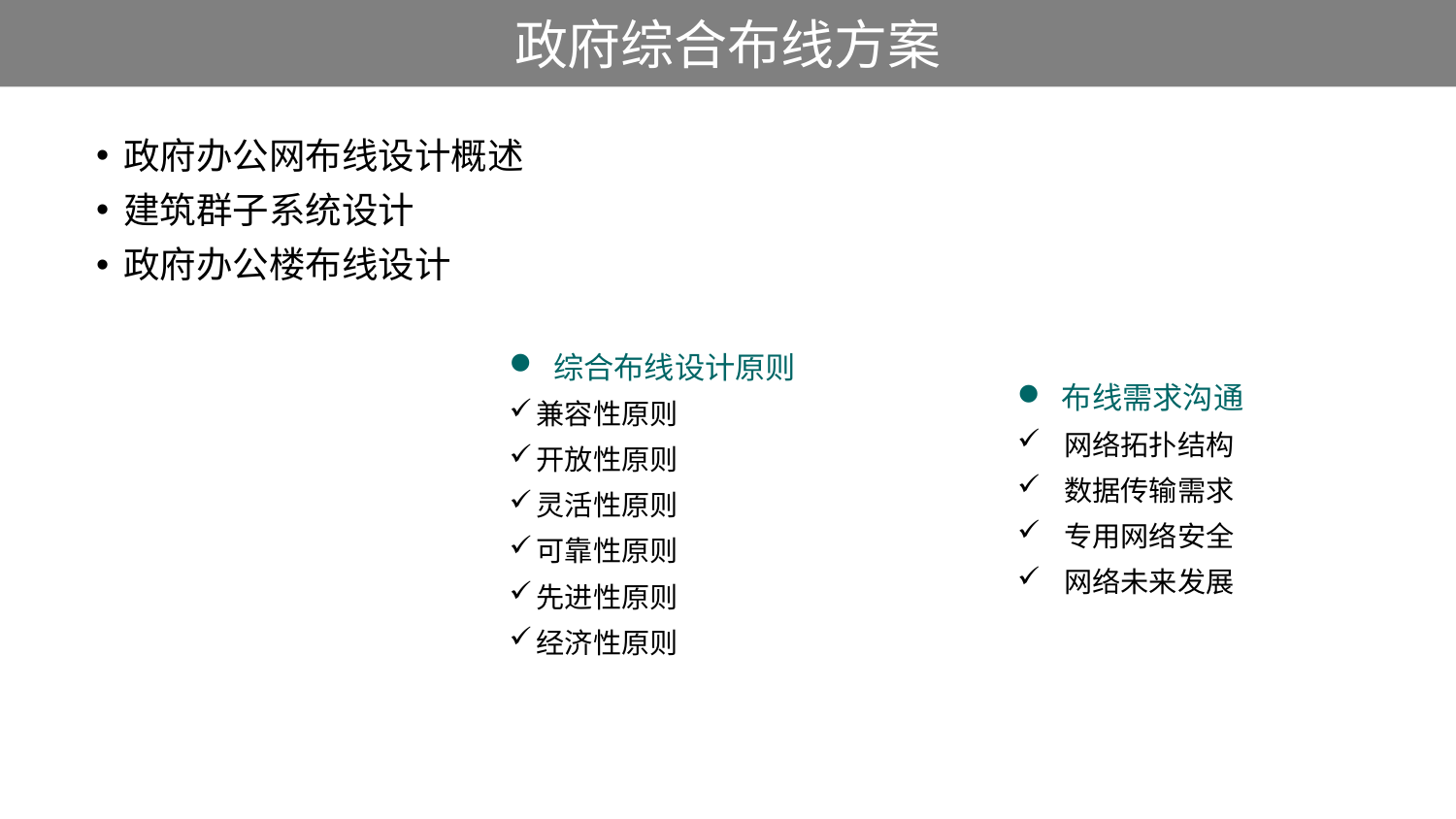

# 政府综合布线方案
政府办公网布线设计概述
建筑群子系统设计
政府办公楼布线设计
 综合布线设计原则
兼容性原则
开放性原则
灵活性原则
可靠性原则
先进性原则
经济性原则
 布线需求沟通
  网络拓扑结构
  数据传输需求
  专用网络安全
  网络未来发展